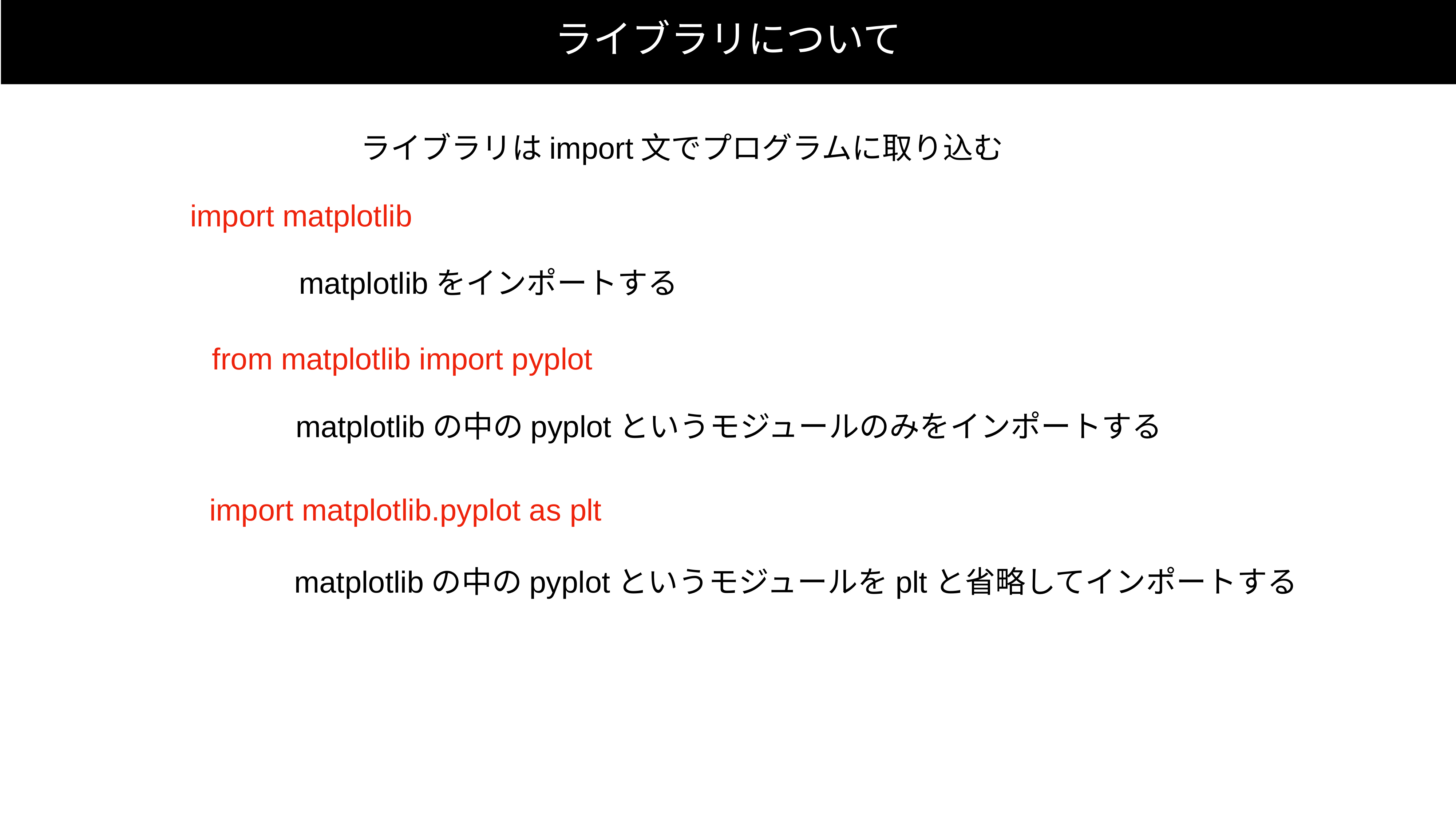

ライブラリについて
ライブラリはimport文でプログラムに取り込む
import matplotlib
matplotlibをインポートする
from matplotlib import pyplot
matplotlibの中のpyplotというモジュールのみをインポートする
import matplotlib.pyplot as plt
matplotlibの中のpyplotというモジュールをpltと省略してインポートする